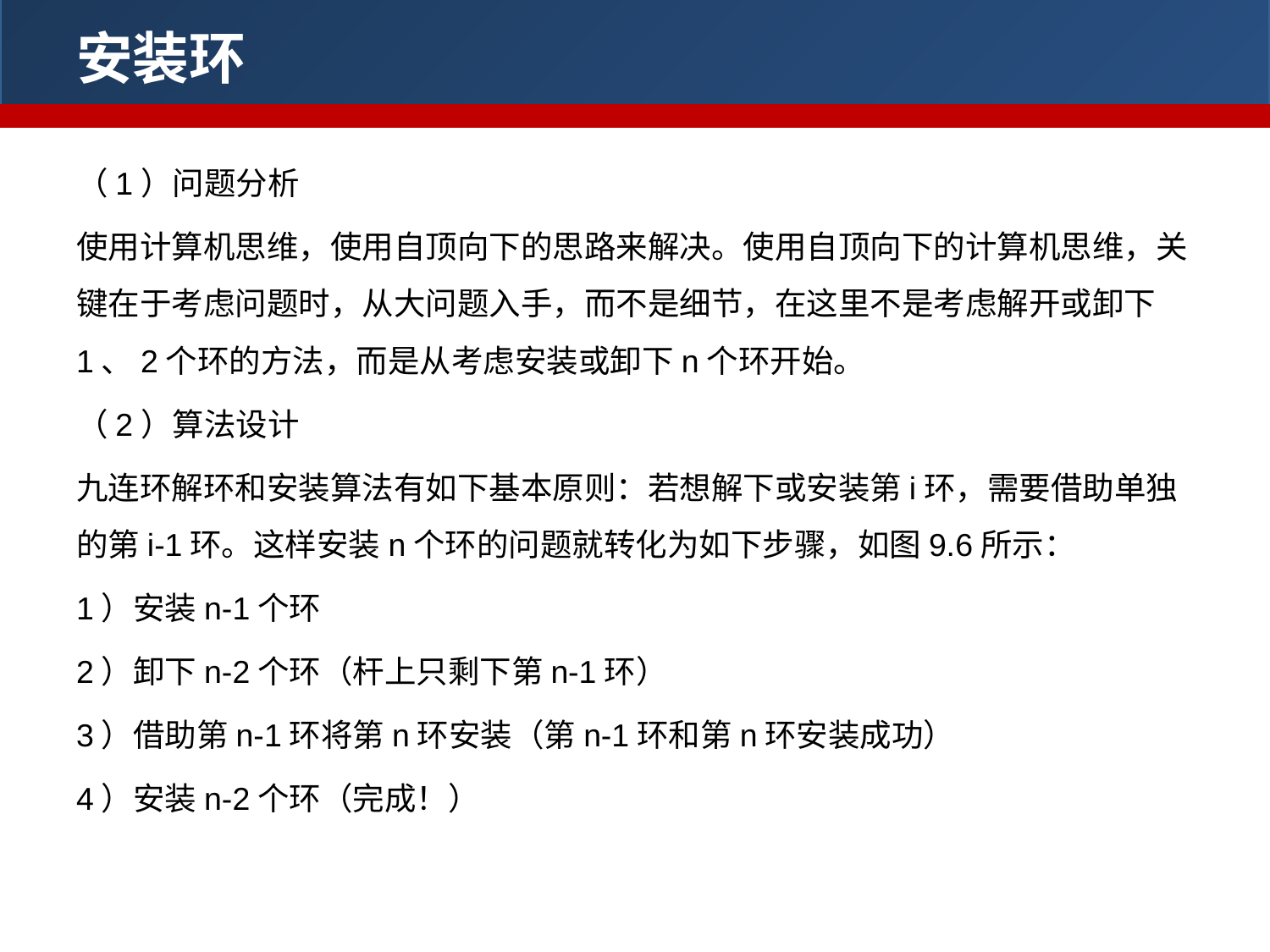

安装环
（1）问题分析
使用计算机思维，使用自顶向下的思路来解决。使用自顶向下的计算机思维，关键在于考虑问题时，从大问题入手，而不是细节，在这里不是考虑解开或卸下1、2个环的方法，而是从考虑安装或卸下n个环开始。
（2）算法设计
九连环解环和安装算法有如下基本原则：若想解下或安装第i环，需要借助单独的第i-1环。这样安装n个环的问题就转化为如下步骤，如图9.6所示：
1）安装n-1个环
2）卸下n-2个环（杆上只剩下第n-1环）
3）借助第n-1环将第n环安装（第n-1环和第n环安装成功）
4）安装n-2个环（完成！）